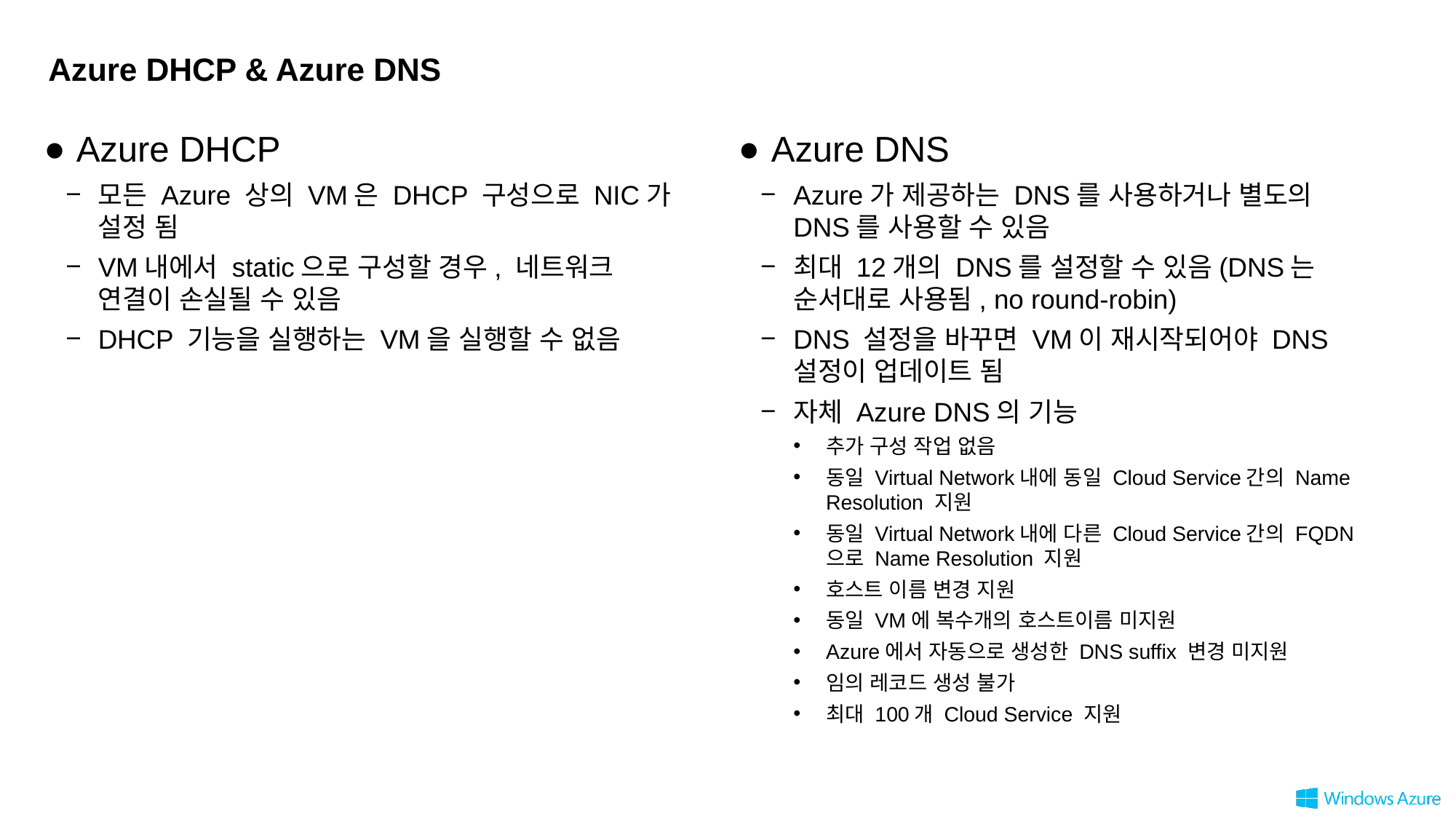

# Azure DHCP & Azure DNS
Azure DNS
Azure가 제공하는 DNS를 사용하거나 별도의 DNS를 사용할 수 있음
최대 12개의 DNS를 설정할 수 있음(DNS는 순서대로 사용됨, no round-robin)
DNS 설정을 바꾸면 VM이 재시작되어야 DNS설정이 업데이트 됨
자체 Azure DNS의 기능
추가 구성 작업 없음
동일 Virtual Network내에 동일 Cloud Service간의 Name Resolution 지원
동일 Virtual Network내에 다른 Cloud Service간의 FQDN으로 Name Resolution 지원
호스트 이름 변경 지원
동일 VM에 복수개의 호스트이름 미지원
Azure에서 자동으로 생성한 DNS suffix 변경 미지원
임의 레코드 생성 불가
최대 100개 Cloud Service 지원
Azure DHCP
모든 Azure 상의 VM은 DHCP 구성으로 NIC가 설정 됨
VM내에서 static으로 구성할 경우, 네트워크 연결이 손실될 수 있음
DHCP 기능을 실행하는 VM을 실행할 수 없음